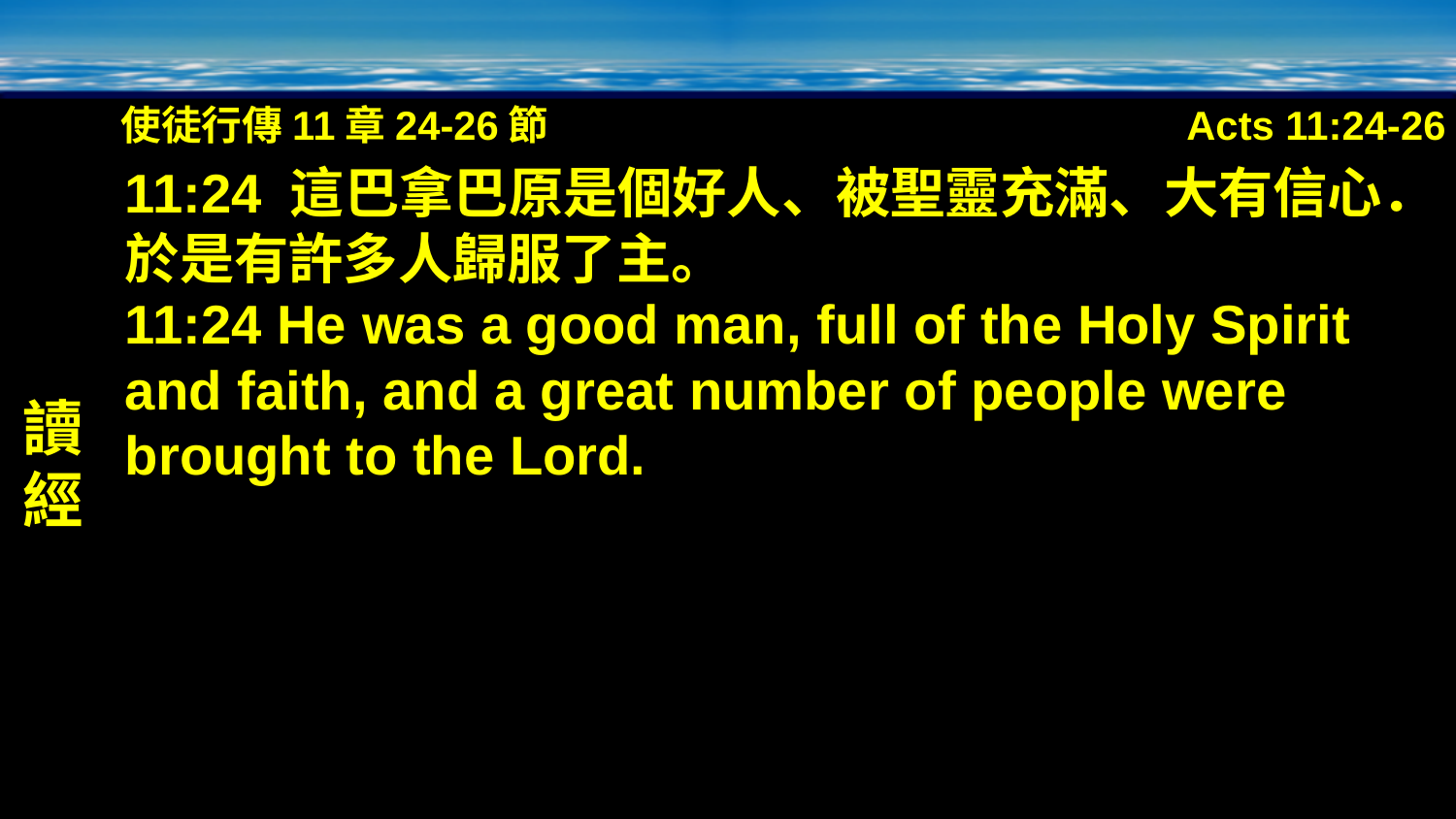

使徒行傳11章24-26節
Acts 11:24-26
讀經
11:24 這巴拿巴原是個好人、被聖靈充滿、大有信心．於是有許多人歸服了主。
11:24 He was a good man, full of the Holy Spirit and faith, and a great number of people were brought to the Lord.